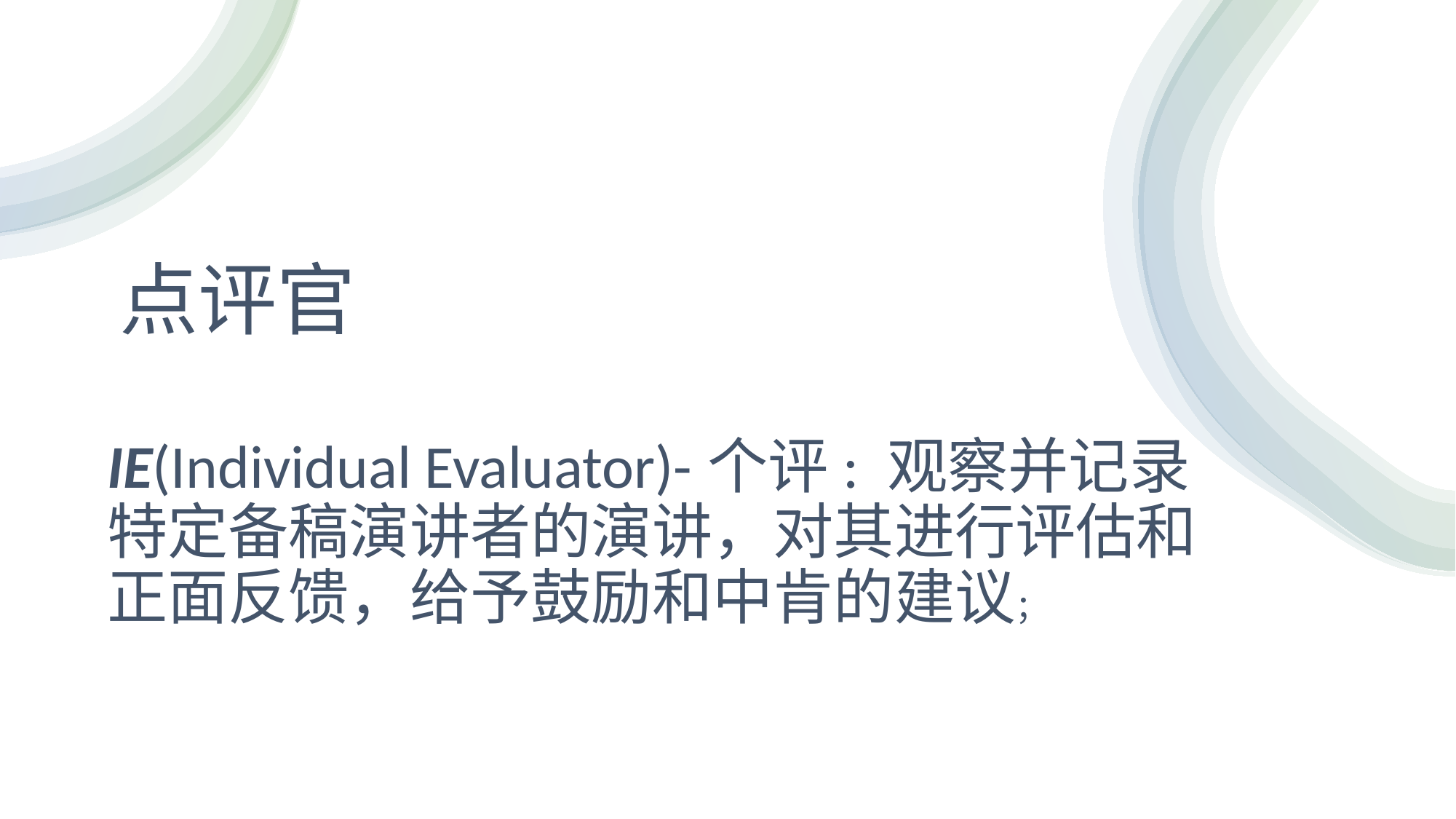

# 点评官

IE(Individual Evaluator)-个评: 观察并记录特定备稿演讲者的演讲，对其进行评估和正面反馈，给予鼓励和中肯的建议；